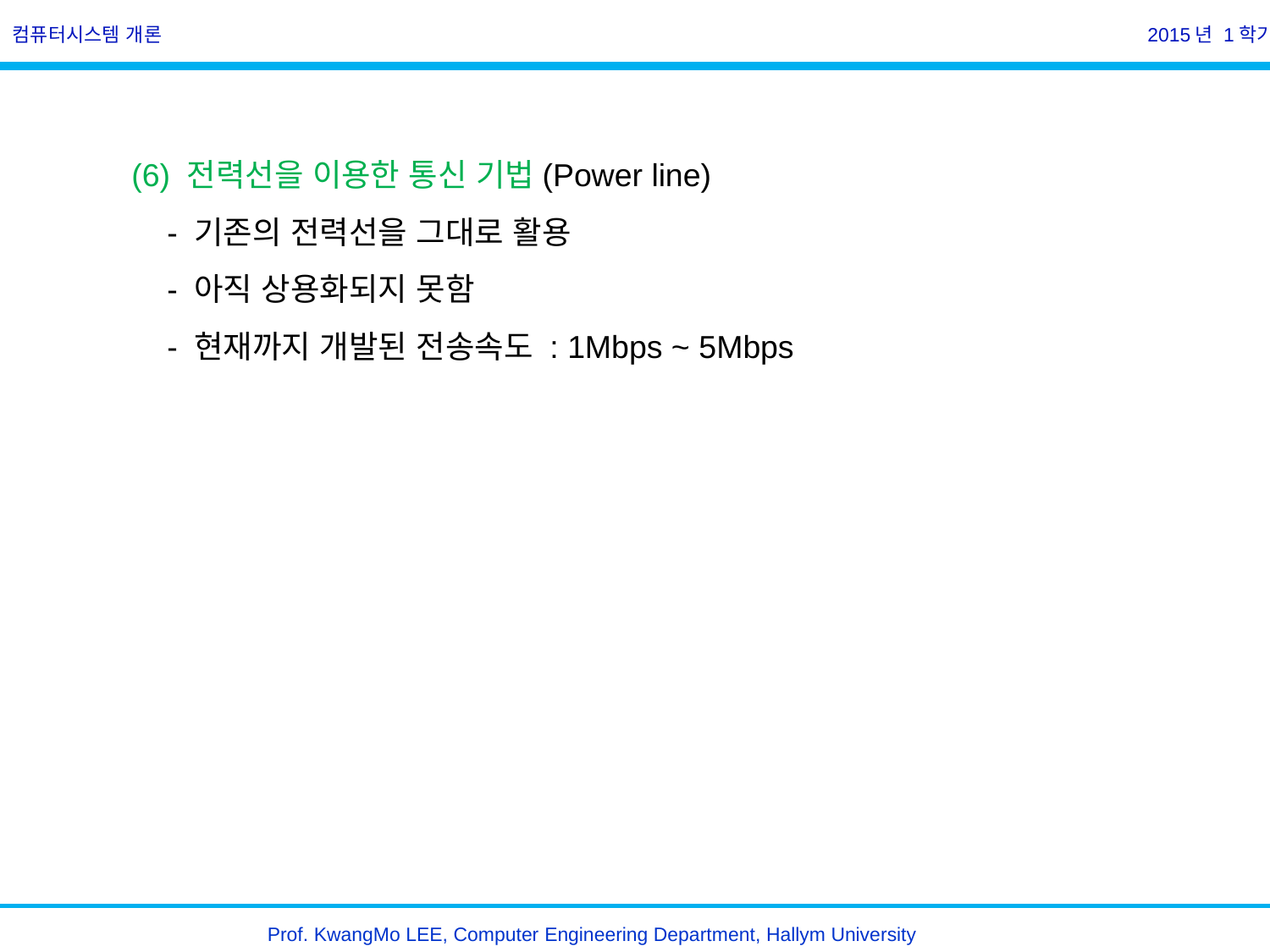

컴퓨터시스템 개론
2015년 1학기
(6) 전력선을 이용한 통신 기법(Power line)
    - 기존의 전력선을 그대로 활용
    - 아직 상용화되지 못함
    - 현재까지 개발된 전송속도 : 1Mbps ~ 5Mbps
Prof. KwangMo LEE, Computer Engineering Department, Hallym University